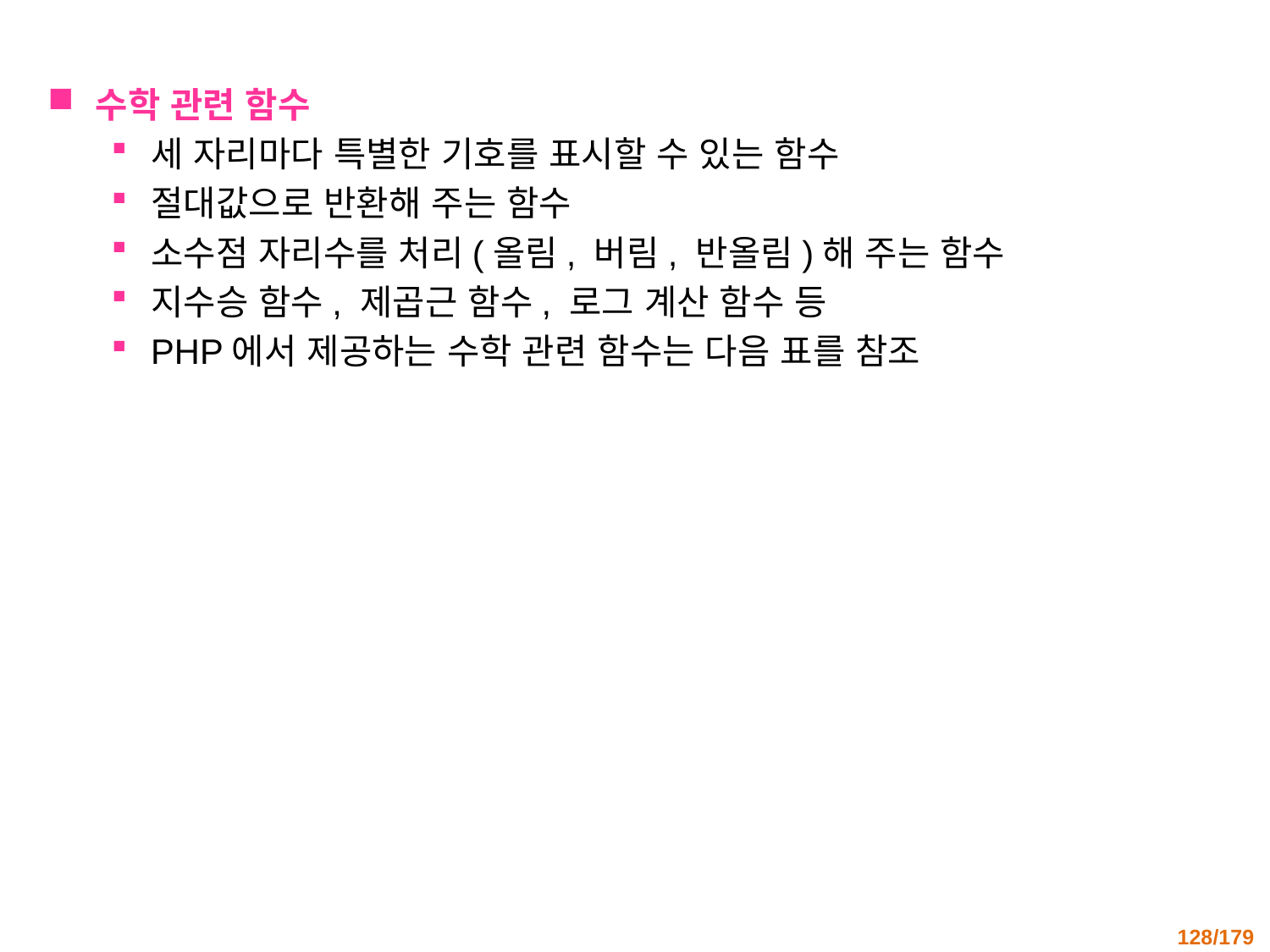

수학 관련 함수
세 자리마다 특별한 기호를 표시할 수 있는 함수
절대값으로 반환해 주는 함수
소수점 자리수를 처리(올림, 버림, 반올림)해 주는 함수
지수승 함수, 제곱근 함수, 로그 계산 함수 등
PHP에서 제공하는 수학 관련 함수는 다음 표를 참조